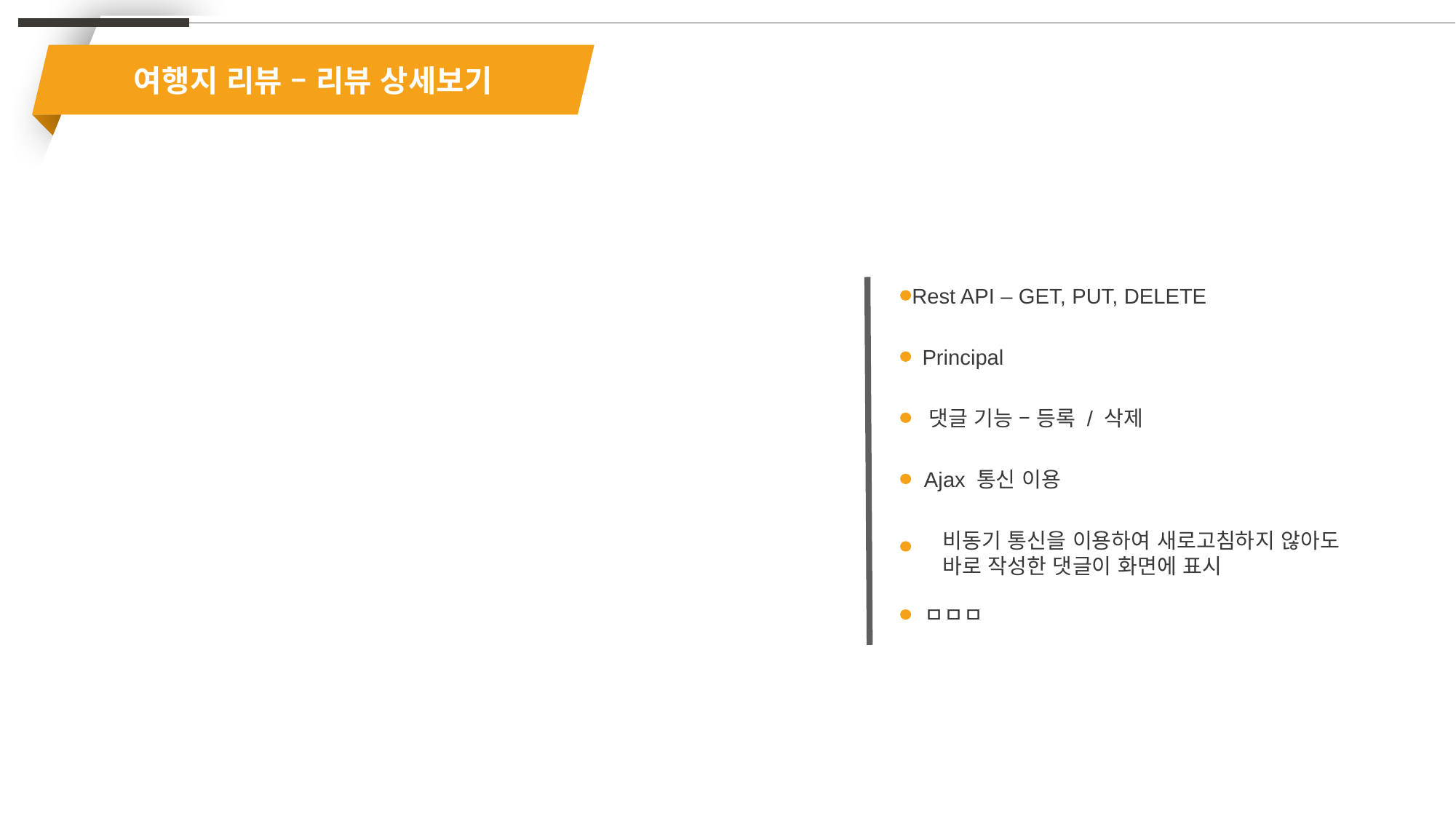

여행지 리뷰 – 리뷰 상세보기

Rest API – GET, PUT, DELETE

Principal

댓글 기능 – 등록 / 삭제

Ajax 통신 이용

비동기 통신을 이용하여 새로고침하지 않아도
바로 작성한 댓글이 화면에 표시

ㅁㅁㅁ